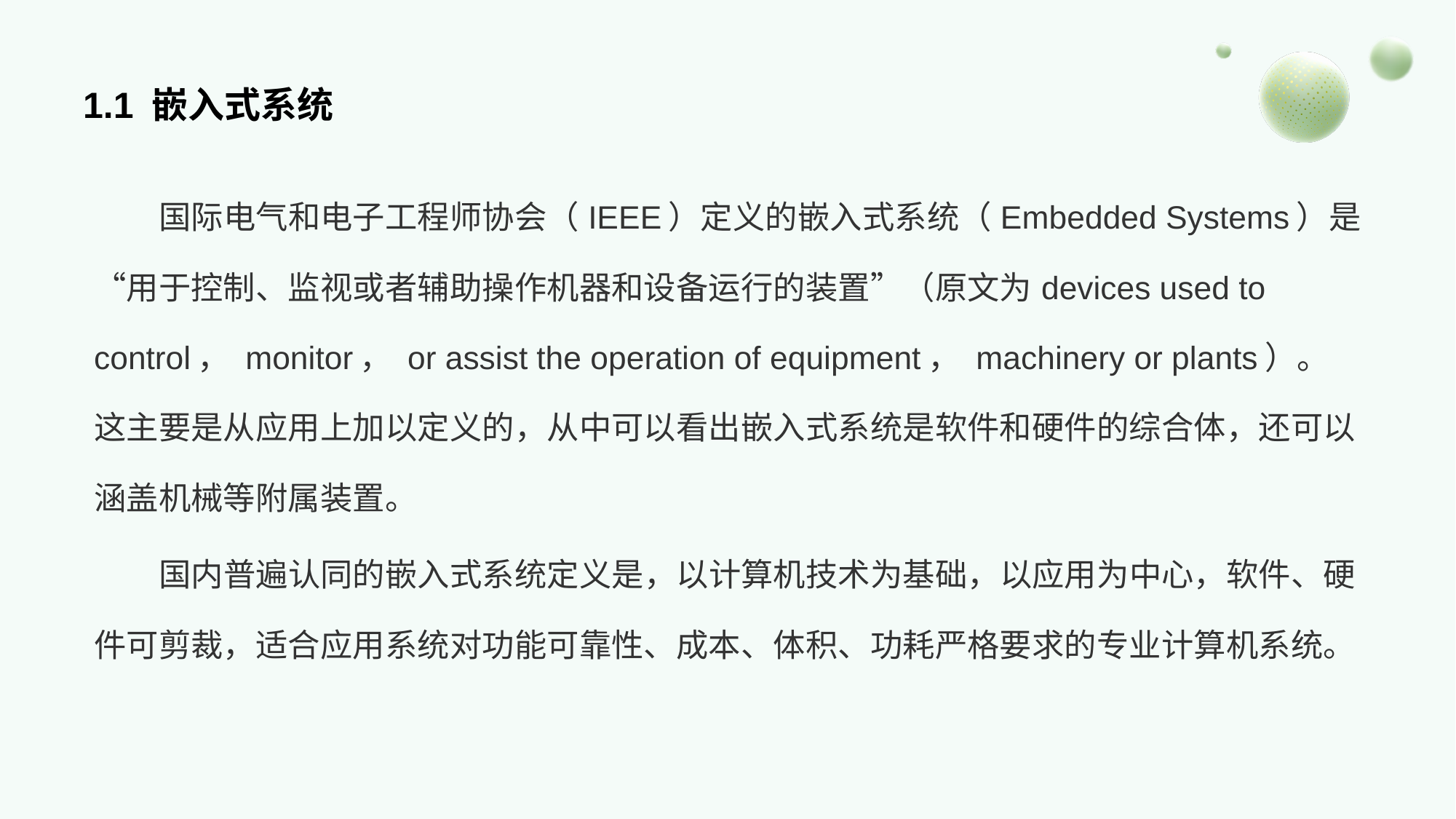

# 1.1 嵌入式系统
国际电气和电子工程师协会（IEEE）定义的嵌入式系统（Embedded Systems）是“用于控制、监视或者辅助操作机器和设备运行的装置”（原文为devices used to control， monitor， or assist the operation of equipment， machinery or plants）。这主要是从应用上加以定义的，从中可以看出嵌入式系统是软件和硬件的综合体，还可以涵盖机械等附属装置。
国内普遍认同的嵌入式系统定义是，以计算机技术为基础，以应用为中心，软件、硬件可剪裁，适合应用系统对功能可靠性、成本、体积、功耗严格要求的专业计算机系统。